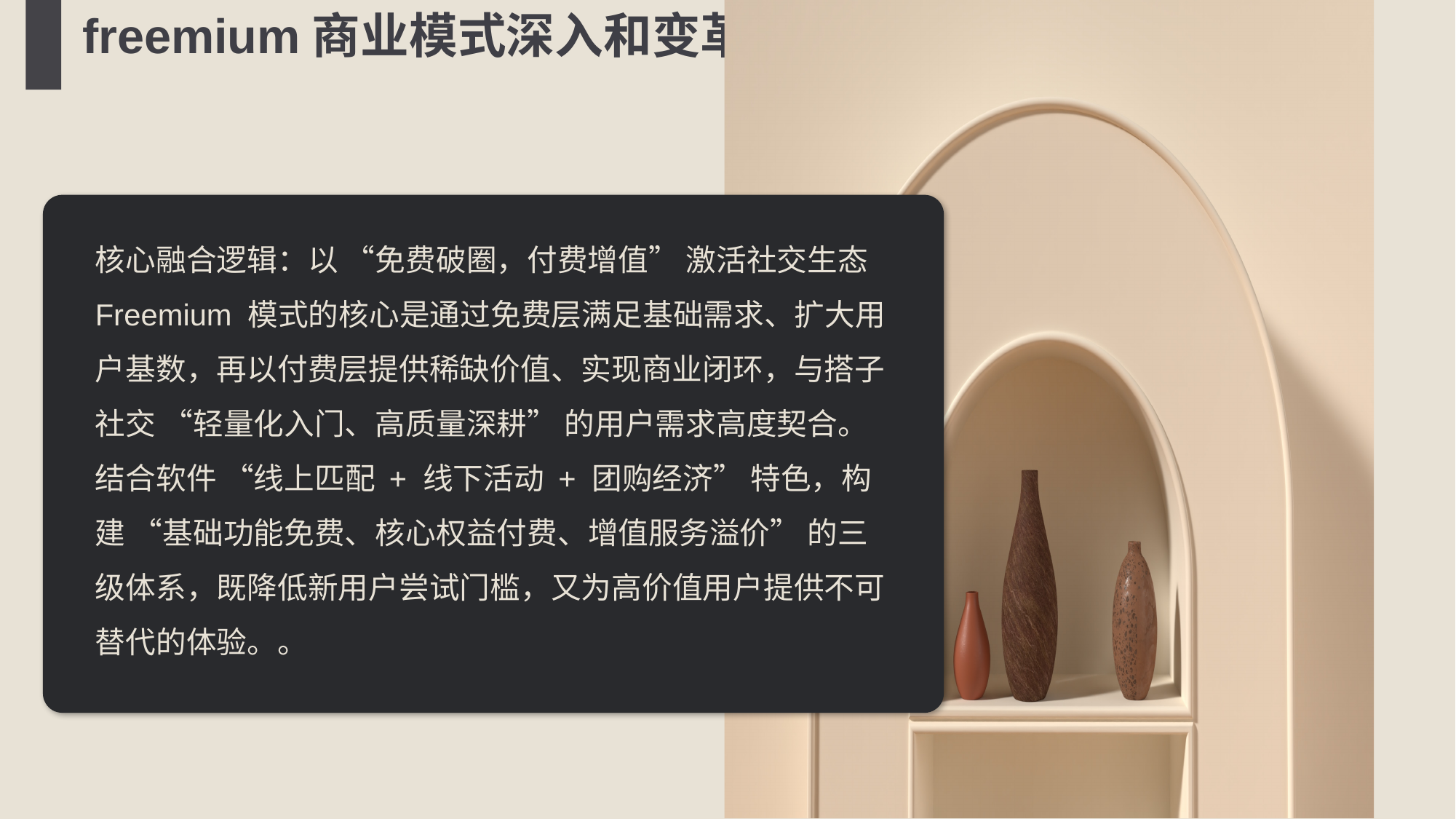

freemium商业模式深入和变革

核心融合逻辑：以 “免费破圈，付费增值” 激活社交生态​
Freemium 模式的核心是通过免费层满足基础需求、扩大用户基数，再以付费层提供稀缺价值、实现商业闭环，与搭子社交 “轻量化入门、高质量深耕” 的用户需求高度契合。结合软件 “线上匹配 + 线下活动 + 团购经济” 特色，构建 “基础功能免费、核心权益付费、增值服务溢价” 的三级体系，既降低新用户尝试门槛，又为高价值用户提供不可替代的体验。。